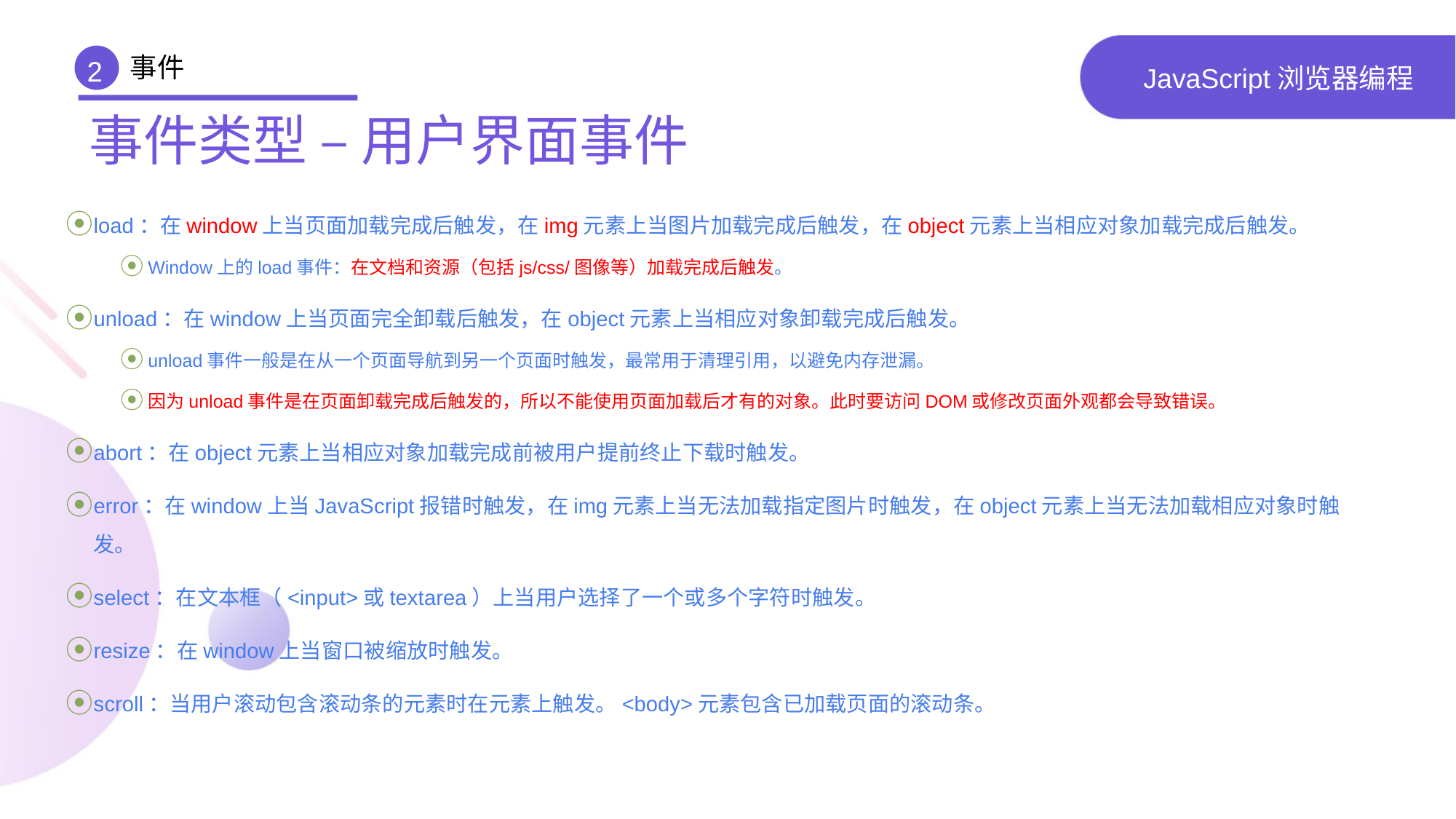

事件
2
# JavaScript浏览器编程
事件类型 – 用户界面事件
load：在window上当页面加载完成后触发，在img元素上当图片加载完成后触发，在object元素上当相应对象加载完成后触发。
Window上的load事件：在文档和资源（包括js/css/图像等）加载完成后触发。
unload：在window上当页面完全卸载后触发，在object元素上当相应对象卸载完成后触发。
unload事件一般是在从一个页面导航到另一个页面时触发，最常用于清理引用，以避免内存泄漏。
因为unload事件是在页面卸载完成后触发的，所以不能使用页面加载后才有的对象。此时要访问DOM或修改页面外观都会导致错误。
abort：在object元素上当相应对象加载完成前被用户提前终止下载时触发。
error：在window上当JavaScript报错时触发，在img元素上当无法加载指定图片时触发，在object元素上当无法加载相应对象时触发。
select：在文本框（<input>或textarea）上当用户选择了一个或多个字符时触发。
resize：在window上当窗口被缩放时触发。
scroll：当用户滚动包含滚动条的元素时在元素上触发。<body>元素包含已加载页面的滚动条。